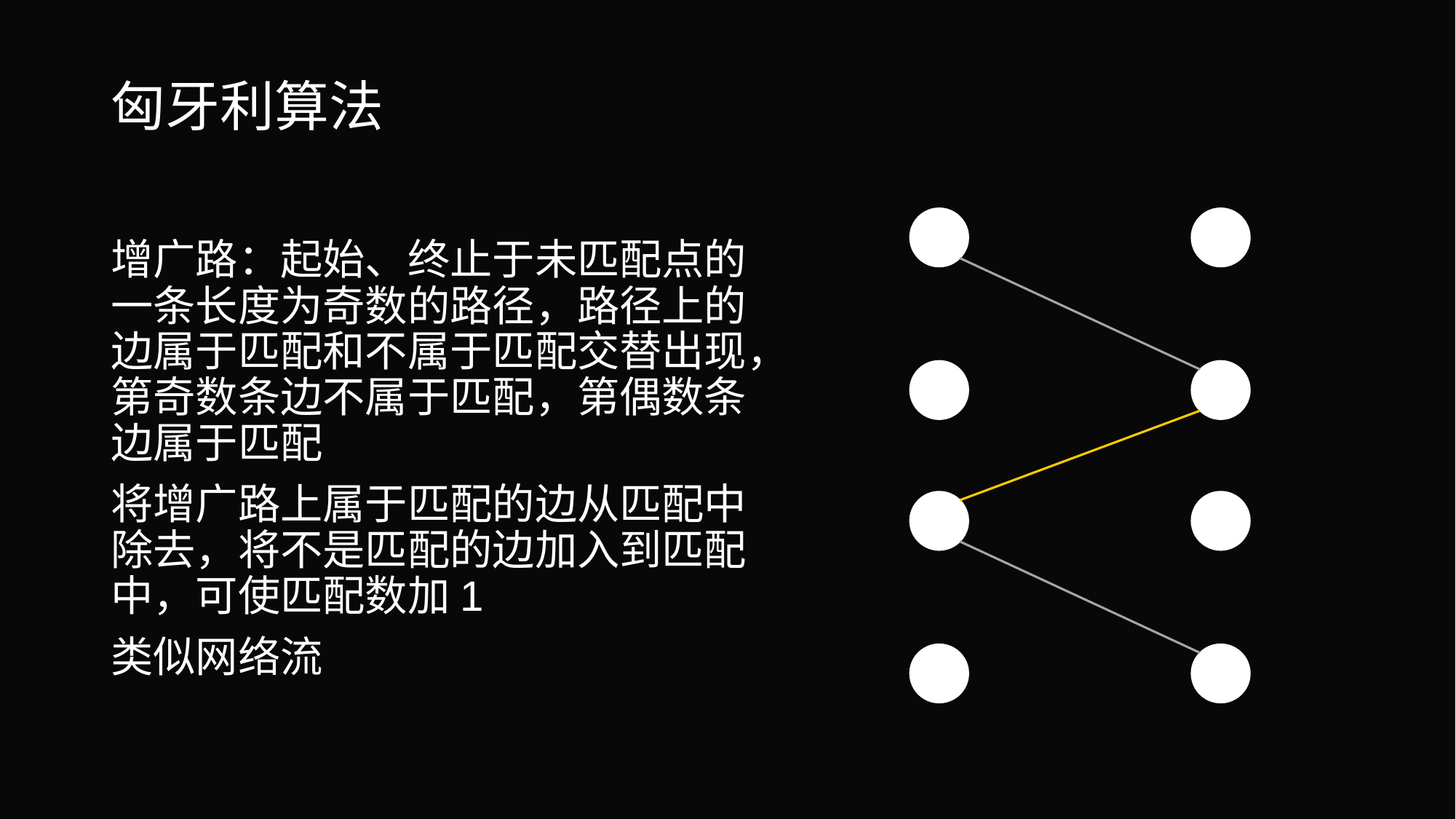

# 匈牙利算法
增广路：起始、终止于未匹配点的一条长度为奇数的路径，路径上的边属于匹配和不属于匹配交替出现，第奇数条边不属于匹配，第偶数条边属于匹配
将增广路上属于匹配的边从匹配中除去，将不是匹配的边加入到匹配中，可使匹配数加1
类似网络流